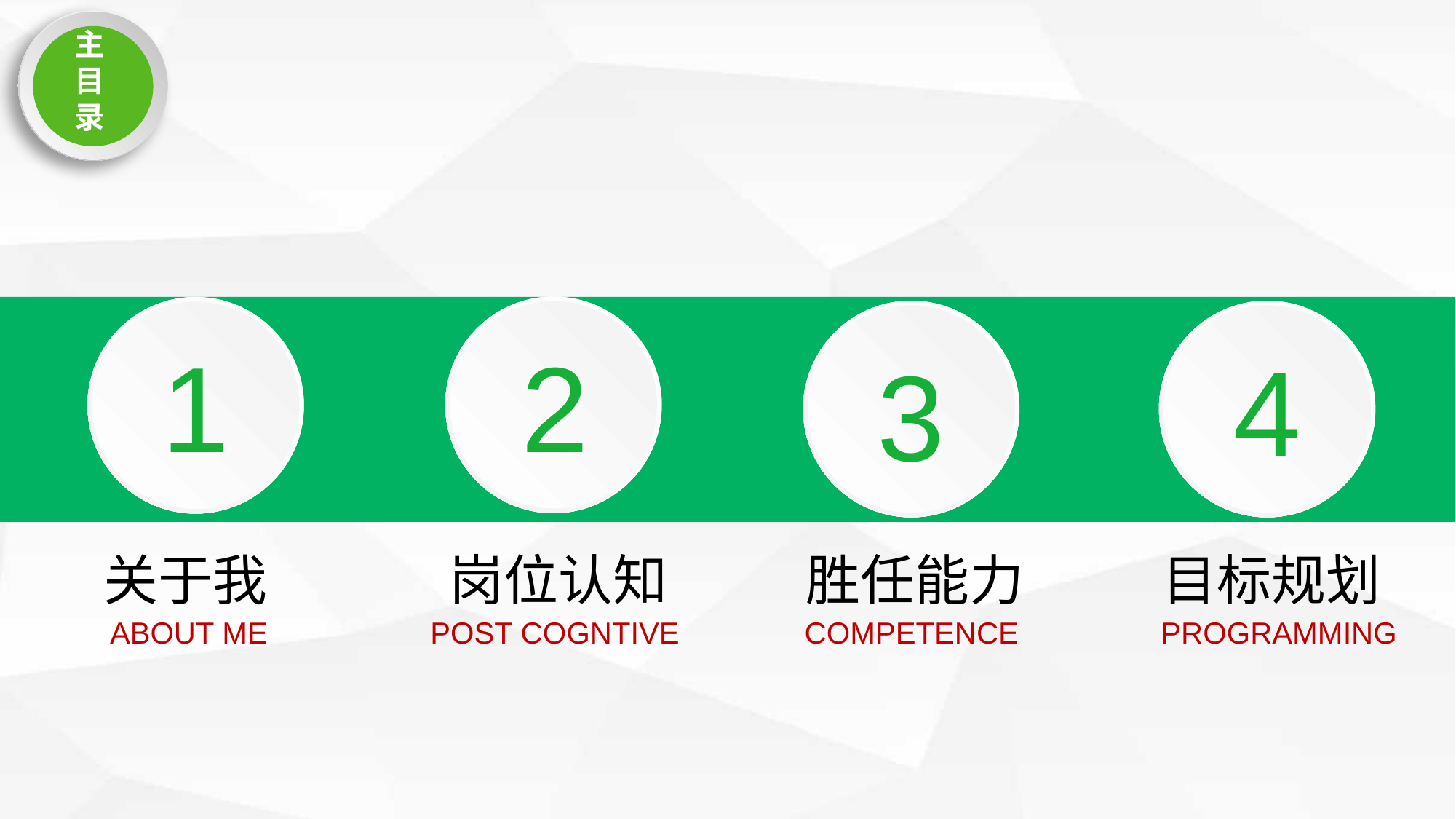

主目录

2

1

4

3
胜任能力
目标规划
关于我
岗位认知
ABOUT ME
POST COGNTIVE
COMPETENCE
PROGRAMMING
延时符